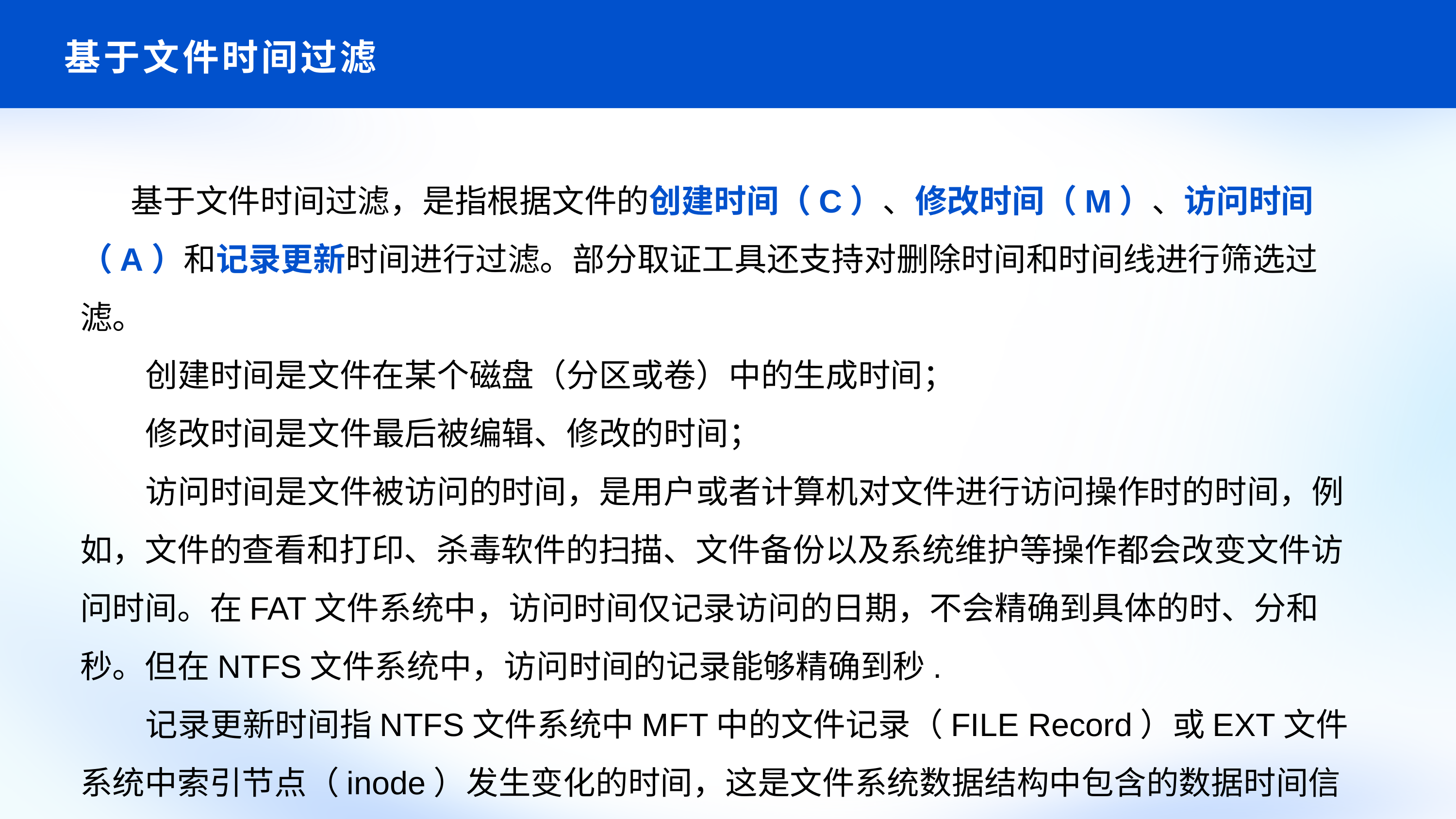

# 基于文件时间过滤
   基于文件时间过滤，是指根据文件的创建时间（C）、修改时间（M）、访问时间（A）和记录更新时间进行过滤。部分取证工具还支持对删除时间和时间线进行筛选过滤。
     创建时间是文件在某个磁盘（分区或卷）中的生成时间；
     修改时间是文件最后被编辑、修改的时间；
     访问时间是文件被访问的时间，是用户或者计算机对文件进行访问操作时的时间，例如，文件的查看和打印、杀毒软件的扫描、文件备份以及系统维护等操作都会改变文件访问时间。在FAT文件系统中，访问时间仅记录访问的日期，不会精确到具体的时、分和秒。但在NTFS文件系统中，访问时间的记录能够精确到秒.
     记录更新时间指NTFS文件系统中MFT中的文件记录（FILE Record）或EXT文件系统中索引节点（inode）发生变化的时间，这是文件系统数据结构中包含的数据时间信息。